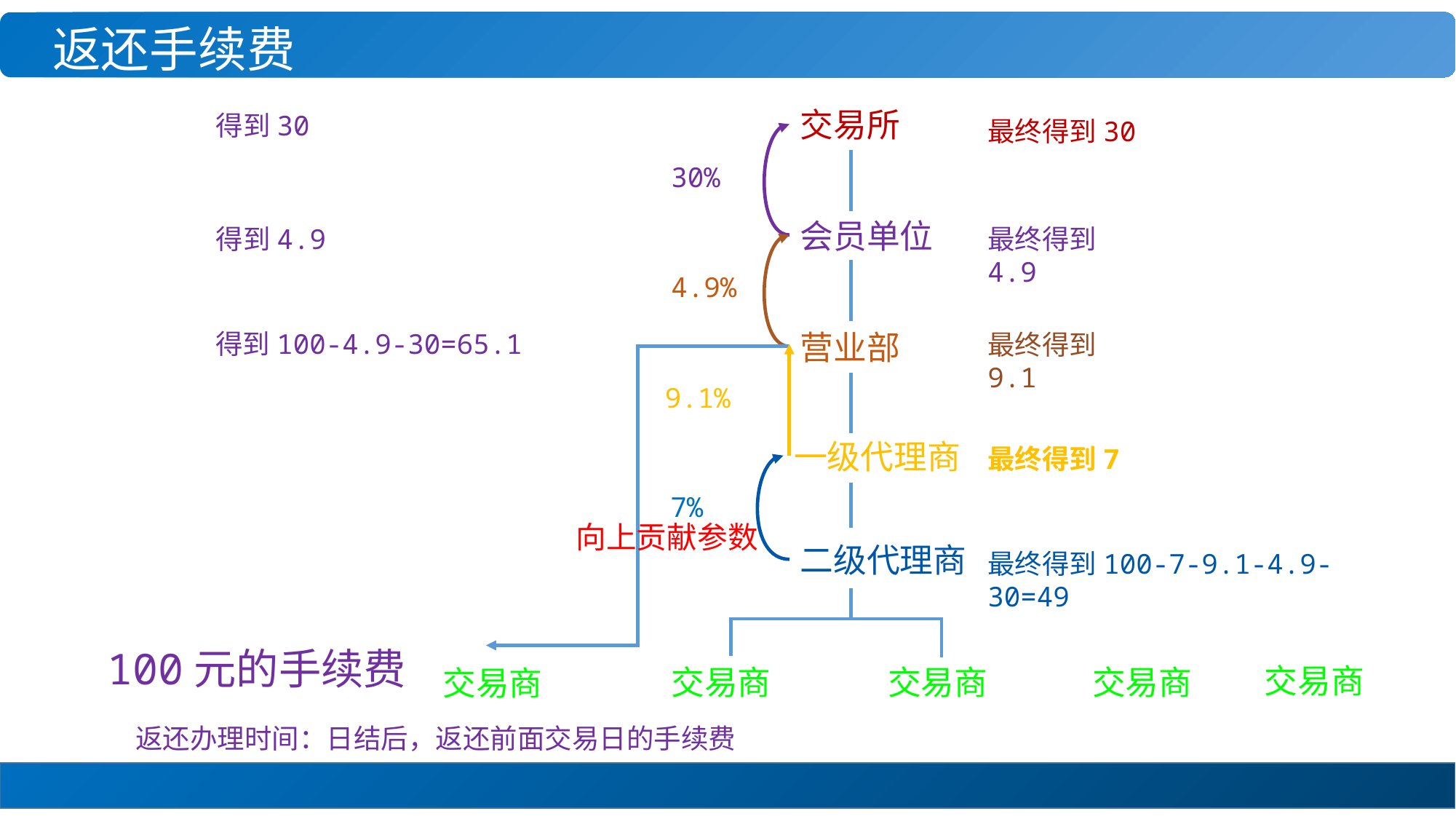

返还手续费

交易所
得到30
最终得到30
30%
会员单位
得到4.9
最终得到4.9
4.9%
营业部
得到100-4.9-30=65.1
最终得到9.1
9.1%
一级代理商
最终得到7
7%
向上贡献参数
二级代理商
最终得到100-7-9.1-4.9-30=49
100元的手续费
交易商
交易商
交易商
交易商
交易商
返还办理时间：日结后，返还前面交易日的手续费